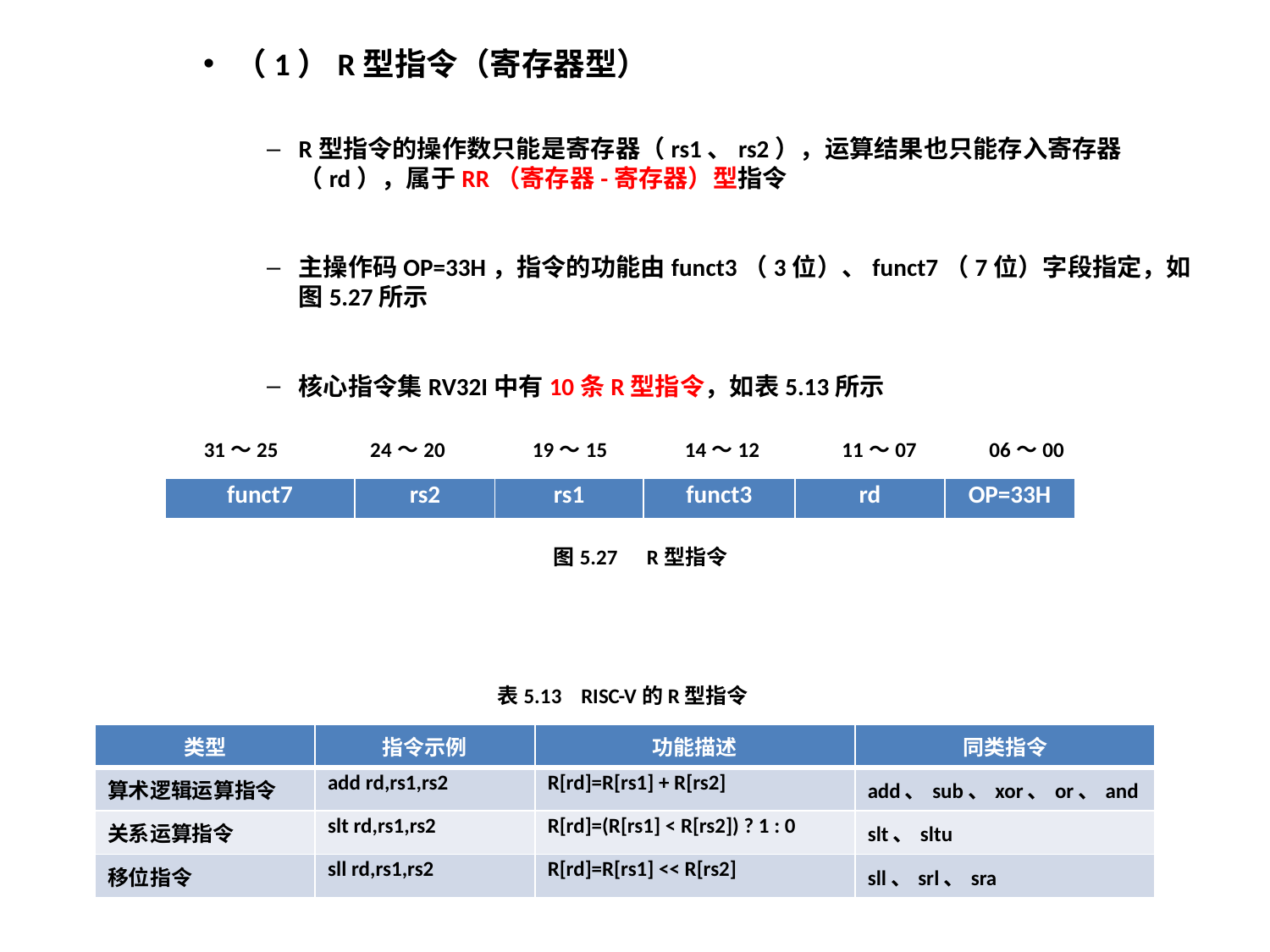

（1）R型指令（寄存器型）

R型指令的操作数只能是寄存器（rs1、rs2），运算结果也只能存入寄存器（rd），属于RR（寄存器-寄存器）型指令

主操作码OP=33H，指令的功能由funct3（3位）、funct7（7位）字段指定，如图5.27所示

核心指令集RV32I中有10条R型指令，如表5.13所示

31～25                   24～20                  19～15                14～12                 11～07               06～00
| funct7 | rs2 | rs1 | funct3 | rd | OP=33H |
| --- | --- | --- | --- | --- | --- |
图5.27      R型指令
表5.13    RISC-V的R型指令
| 类型 | 指令示例 | 功能描述 | 同类指令 |
| --- | --- | --- | --- |
| 算术逻辑运算指令 | add rd,rs1,rs2 | R[rd]=R[rs1] + R[rs2] | add、sub、xor、or、and |
| 关系运算指令 | slt rd,rs1,rs2 | R[rd]=(R[rs1] < R[rs2]) ? 1 : 0 | slt、sltu |
| 移位指令 | sll rd,rs1,rs2 | R[rd]=R[rs1] << R[rs2] | sll、srl、sra |